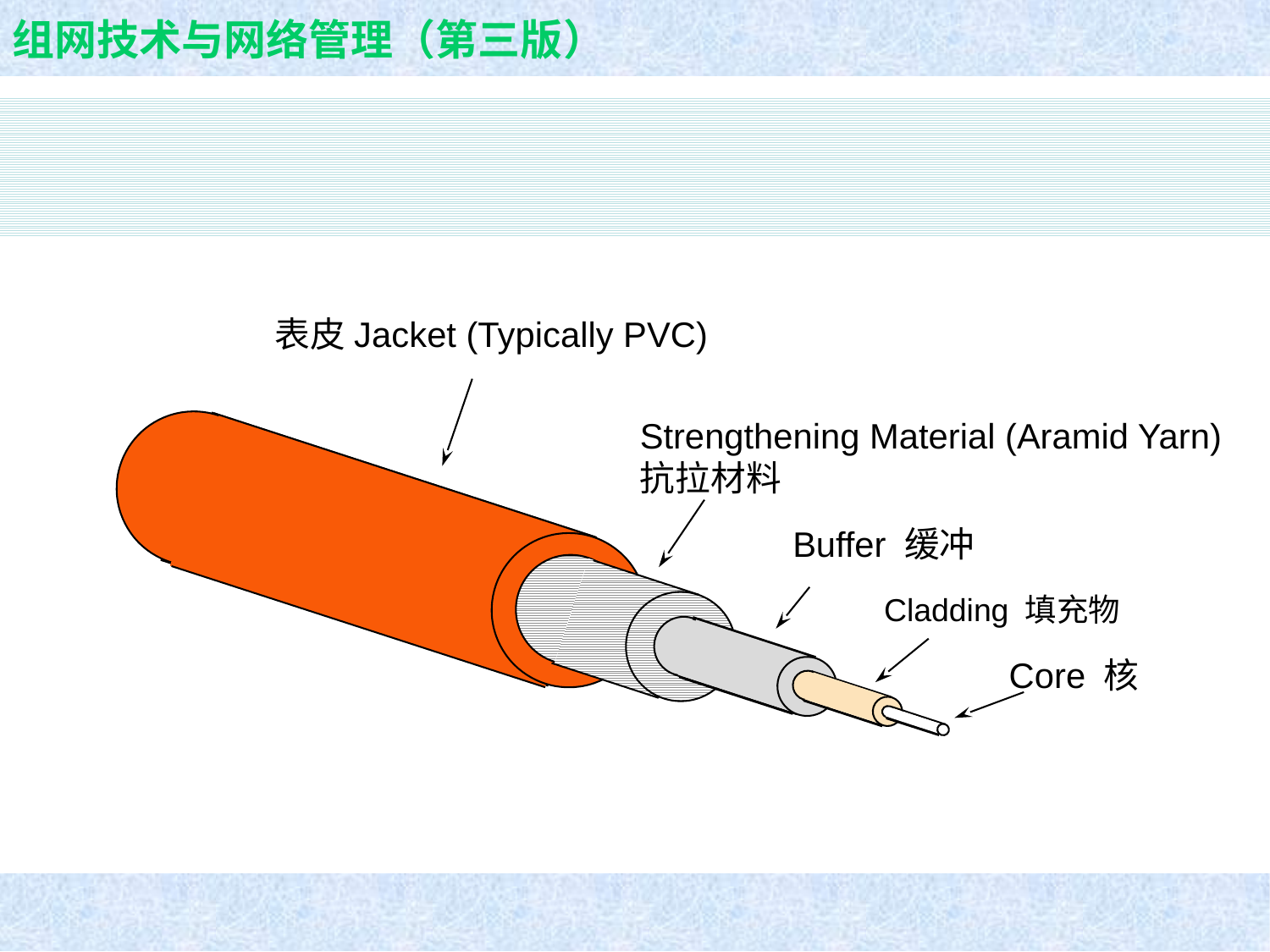

表皮Jacket (Typically PVC)

Strengthening Material (Aramid Yarn)
抗拉材料

Buffer 缓冲

Cladding 填充物

Core 核